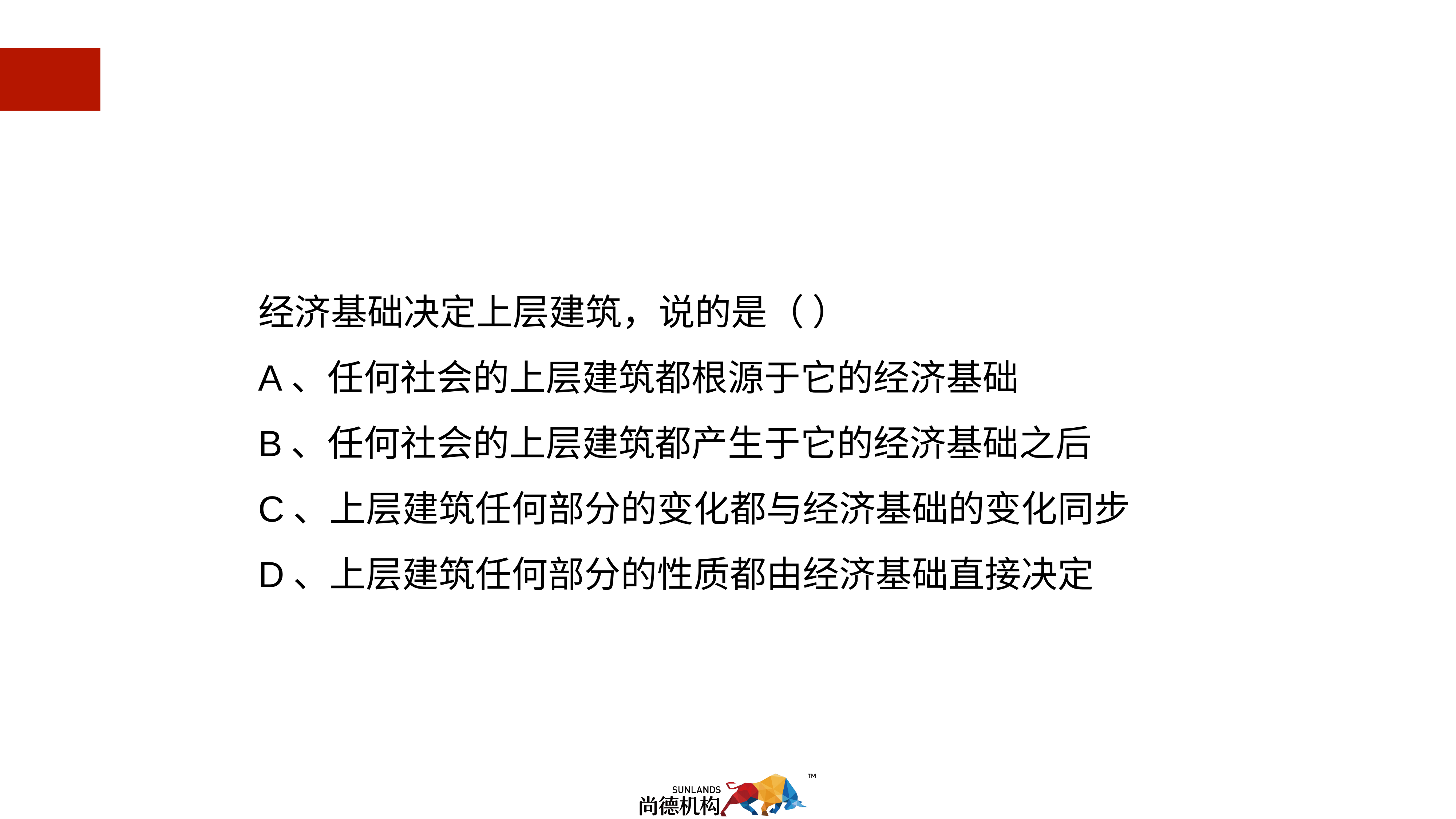

经济基础决定上层建筑，说的是（ ）
A、任何社会的上层建筑都根源于它的经济基础
B、任何社会的上层建筑都产生于它的经济基础之后
C、上层建筑任何部分的变化都与经济基础的变化同步
D、上层建筑任何部分的性质都由经济基础直接决定